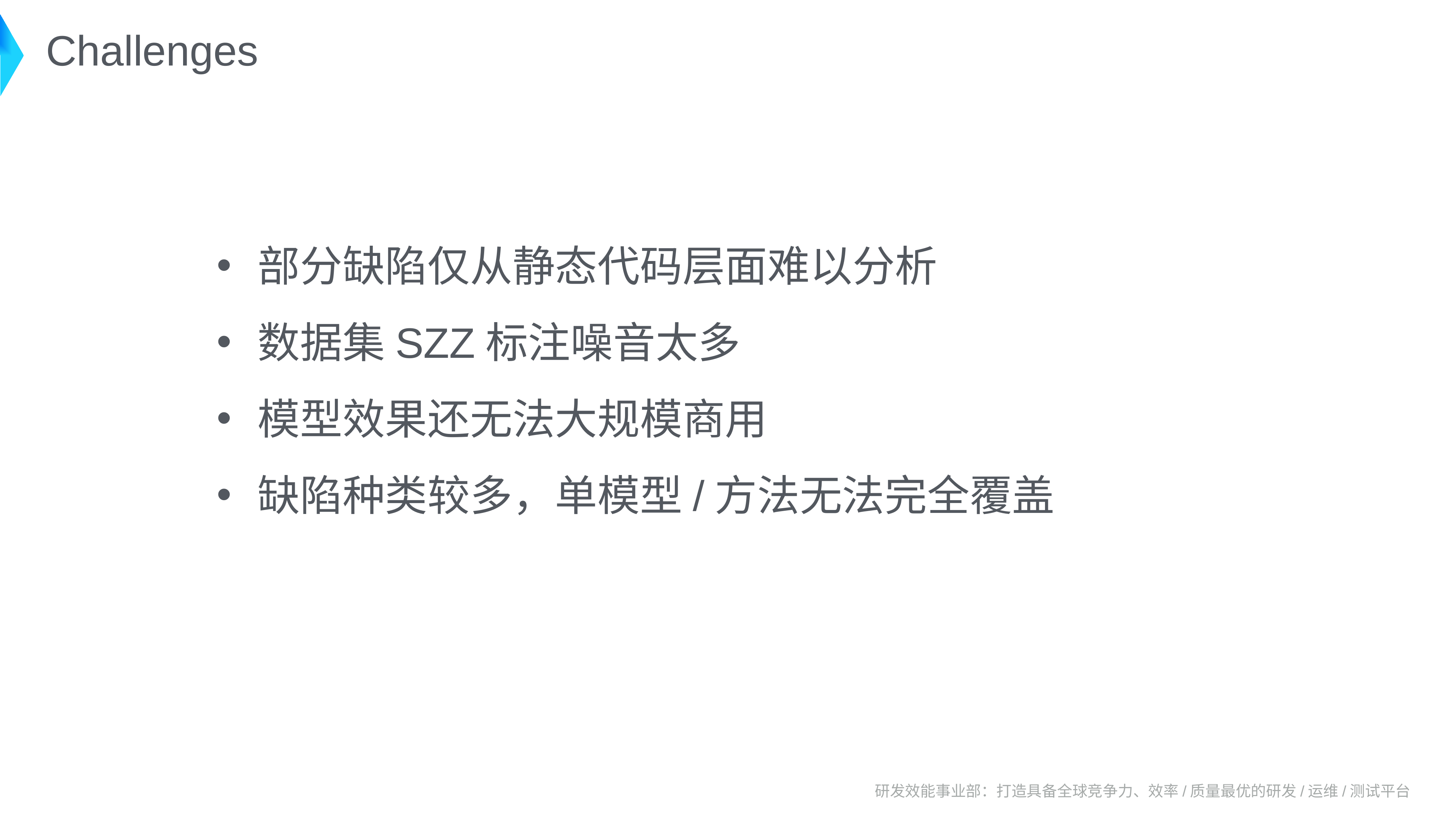

Challenges

部分缺陷仅从静态代码层面难以分析
数据集SZZ标注噪音太多
模型效果还无法大规模商用
缺陷种类较多，单模型/方法无法完全覆盖